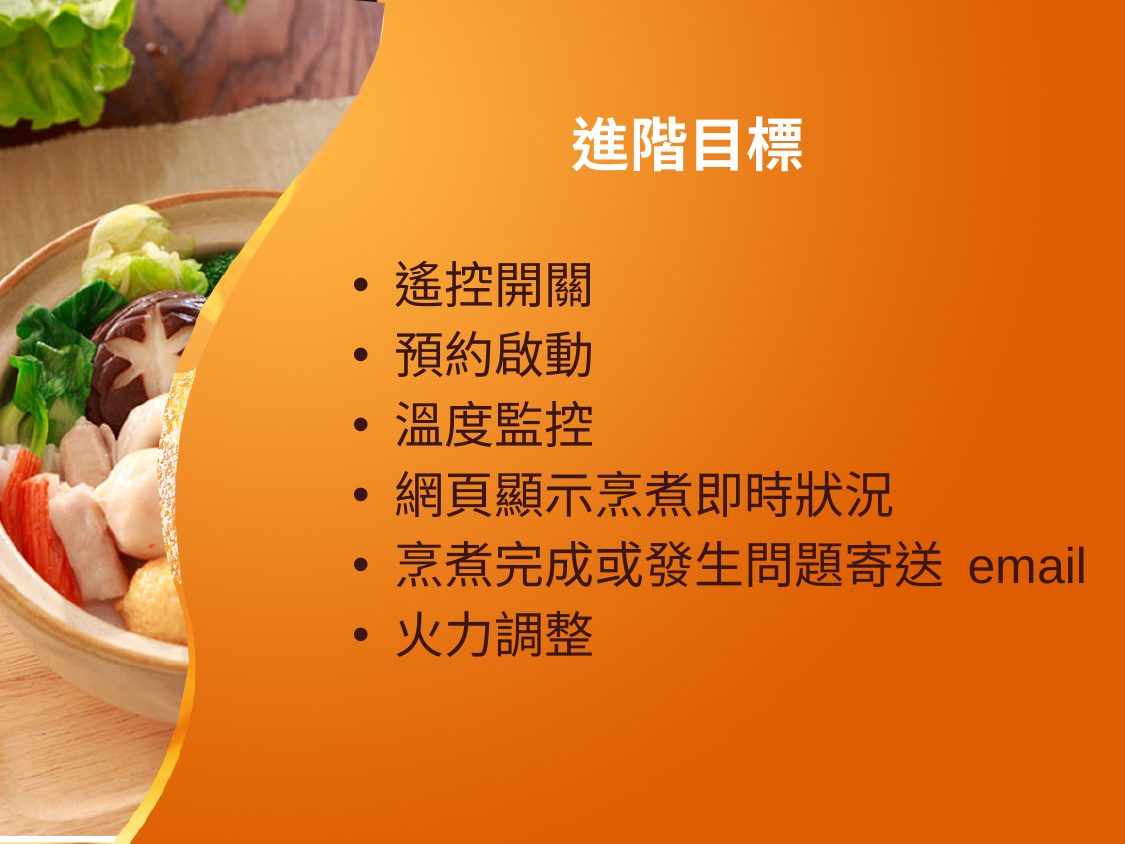

# 進階目標
遙控開關
預約啟動
溫度監控
網頁顯示烹煮即時狀況
烹煮完成或發生問題寄送 email
火力調整